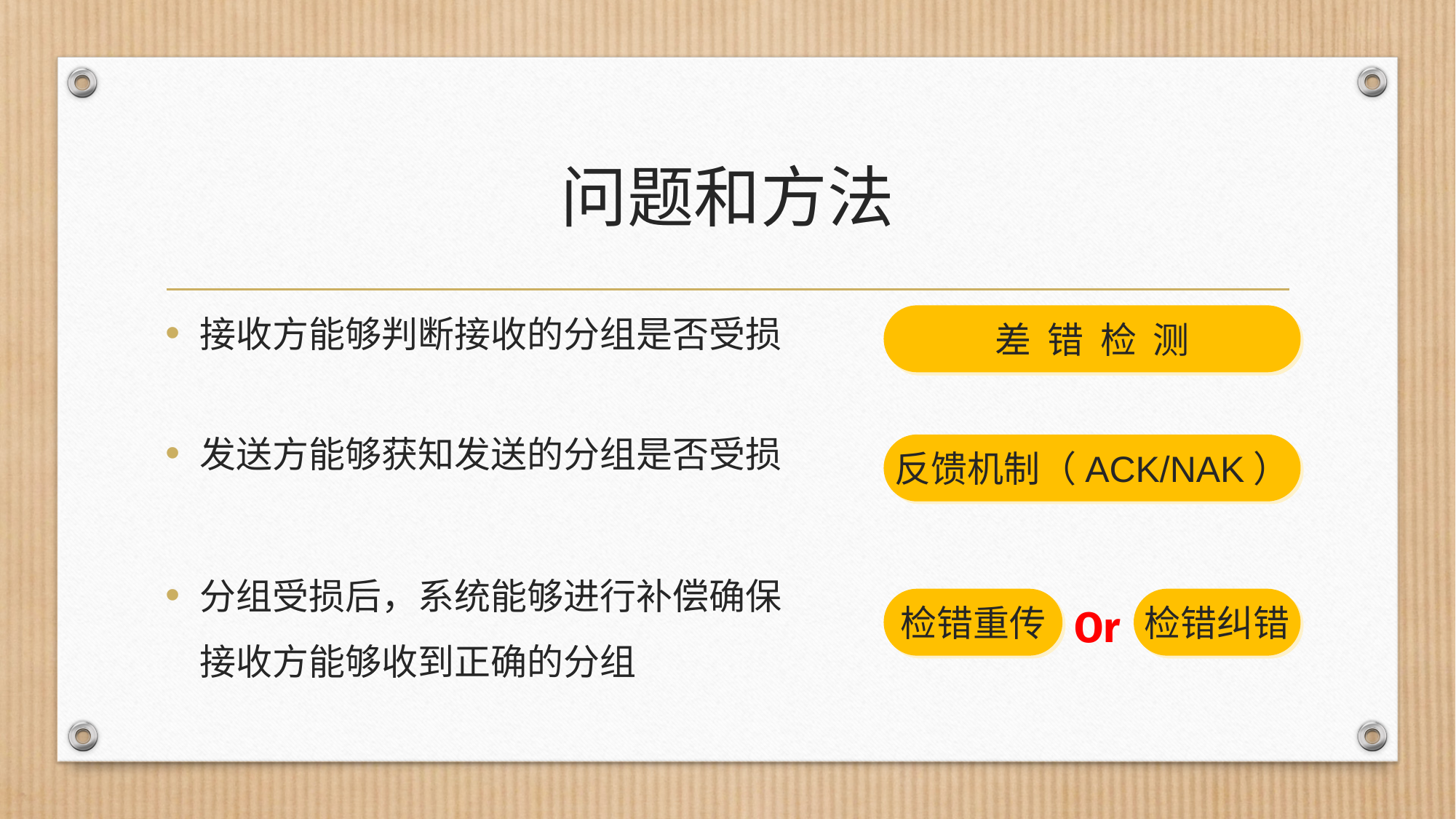

# 问题和方法
接收方能够判断接收的分组是否受损

发送方能够获知发送的分组是否受损

分组受损后，系统能够进行补偿确保接收方能够收到正确的分组

差  错  检  测
反馈机制（ACK/NAK）
检错纠错
检错重传
Or